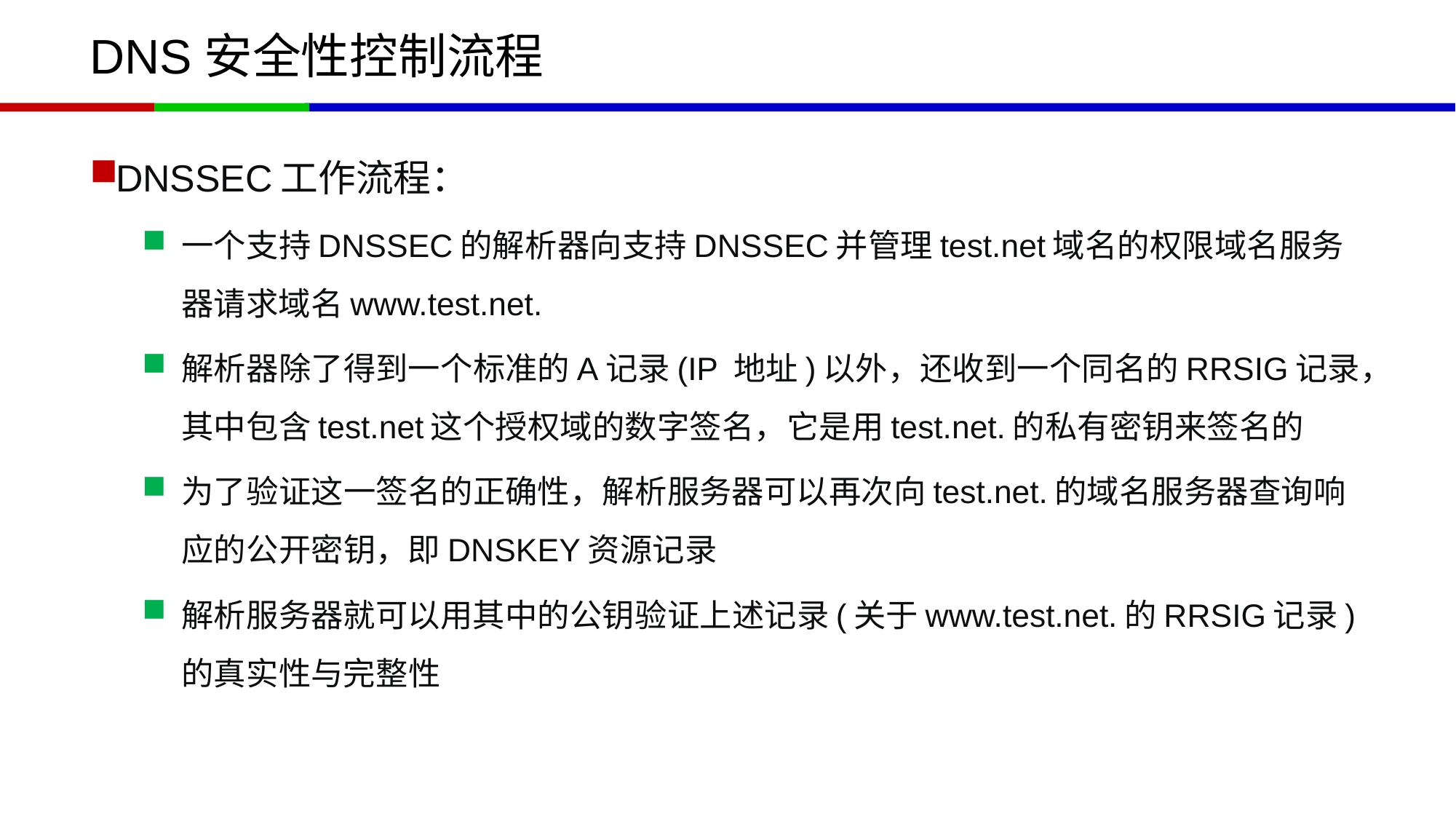

# DNS安全性控制流程
DNSSEC工作流程：
一个支持DNSSEC的解析器向支持DNSSEC并管理test.net域名的权限域名服务器请求域名www.test.net.
解析器除了得到一个标准的A记录(IP 地址)以外，还收到一个同名的RRSIG记录，其中包含test.net这个授权域的数字签名，它是用test.net.的私有密钥来签名的
为了验证这一签名的正确性，解析服务器可以再次向test.net.的域名服务器查询响应的公开密钥，即DNSKEY资源记录
解析服务器就可以用其中的公钥验证上述记录(关于www.test.net.的RRSIG记录)的真实性与完整性
55